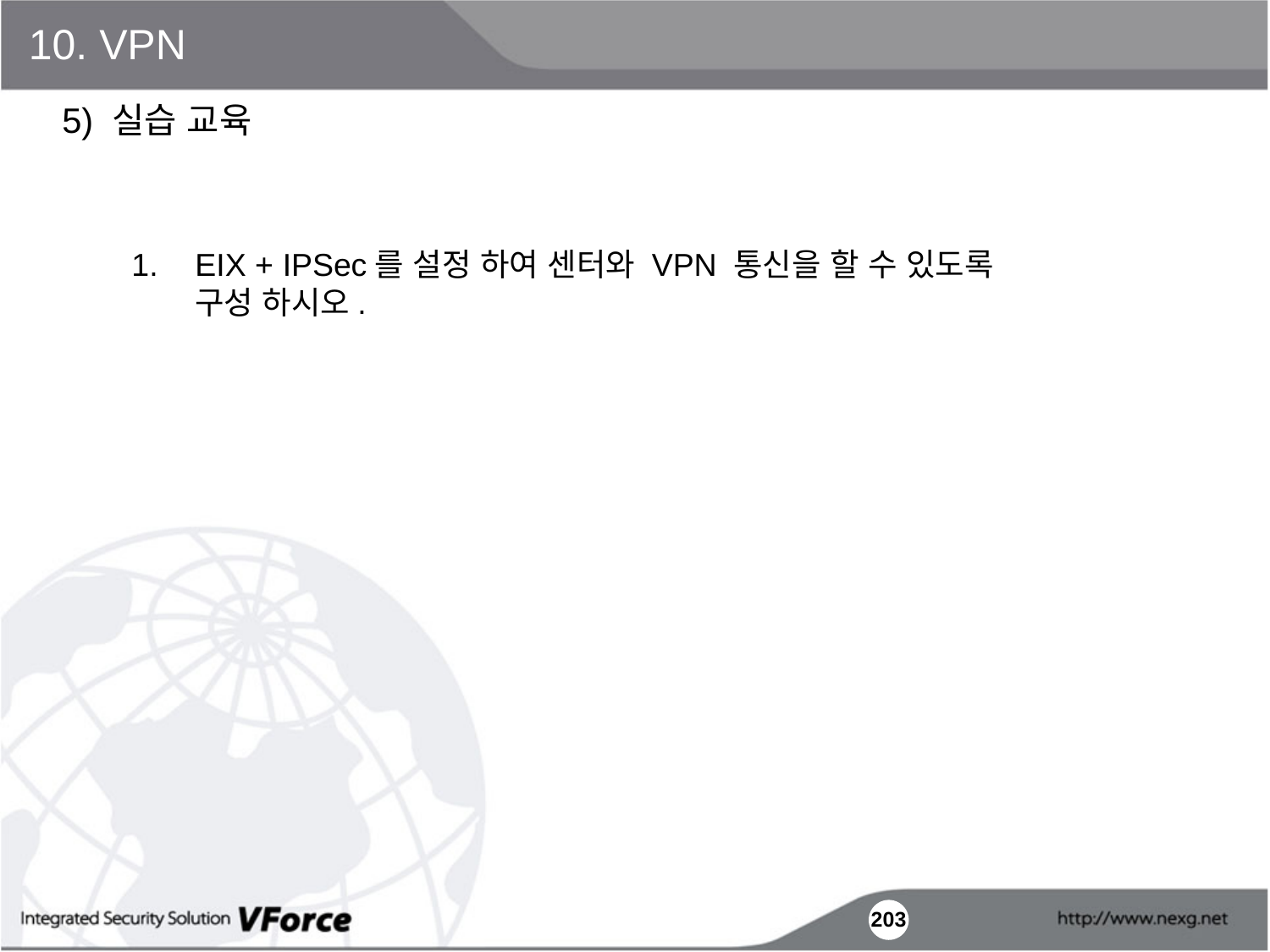

10. VPN
5) 실습 교육
EIX + IPSec를 설정 하여 센터와 VPN 통신을 할 수 있도록 구성 하시오.